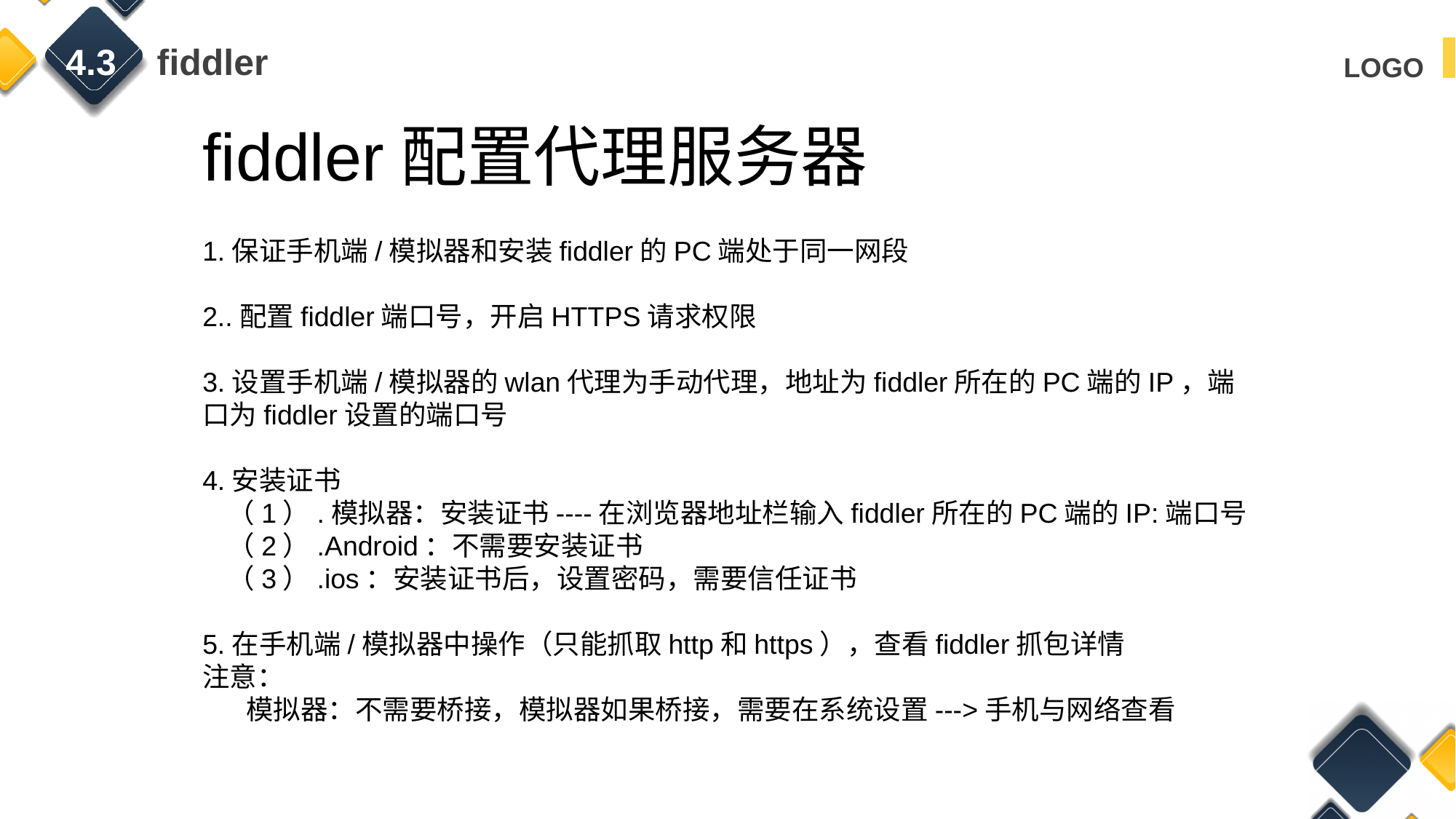

4.3    fiddler
fiddler配置代理服务器
1.保证手机端/模拟器和安装fiddler的PC端处于同一网段

2..配置fiddler端口号，开启HTTPS请求权限

3.设置手机端/模拟器的wlan代理为手动代理，地址为fiddler所在的PC端的IP，端口为fiddler设置的端口号

4.安装证书
   （1）.模拟器：安装证书----在浏览器地址栏输入fiddler所在的PC端的IP:端口号
   （2）.Android：不需要安装证书
   （3）.ios：安装证书后，设置密码，需要信任证书

5.在手机端/模拟器中操作（只能抓取http和https），查看fiddler抓包详情
注意：
      模拟器：不需要桥接，模拟器如果桥接，需要在系统设置--->手机与网络查看